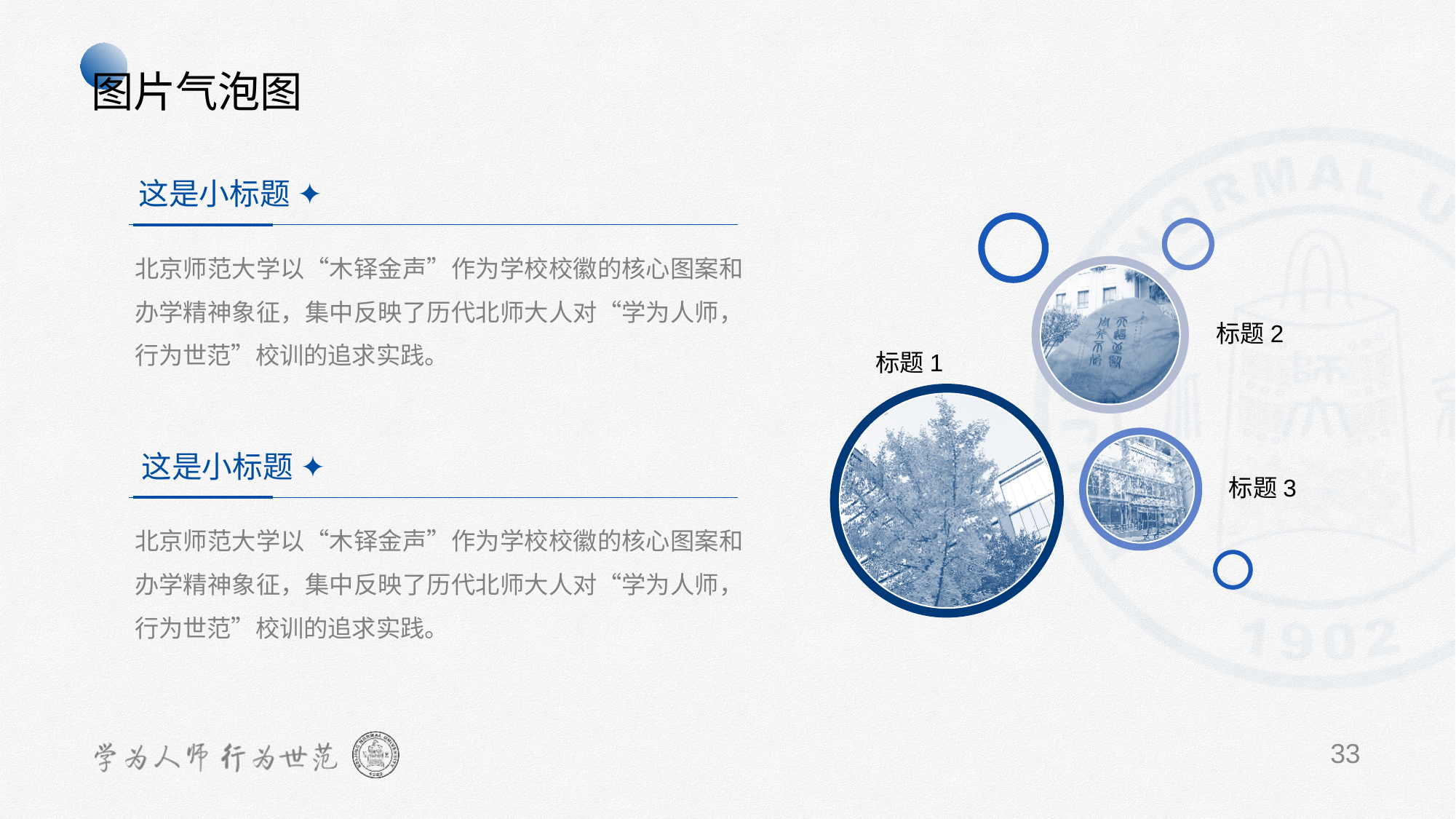

TIP
右侧的气泡图是smart art ，点击打开窗格编辑增加图片元素

标题1
标题3
标题2
图片气泡图
这是小标题 ✦
北京师范大学以“木铎金声”作为学校校徽的核心图案和办学精神象征，集中反映了历代北师大人对“学为人师，行为世范”校训的追求实践。

这是小标题 ✦
北京师范大学以“木铎金声”作为学校校徽的核心图案和办学精神象征，集中反映了历代北师大人对“学为人师，行为世范”校训的追求实践。